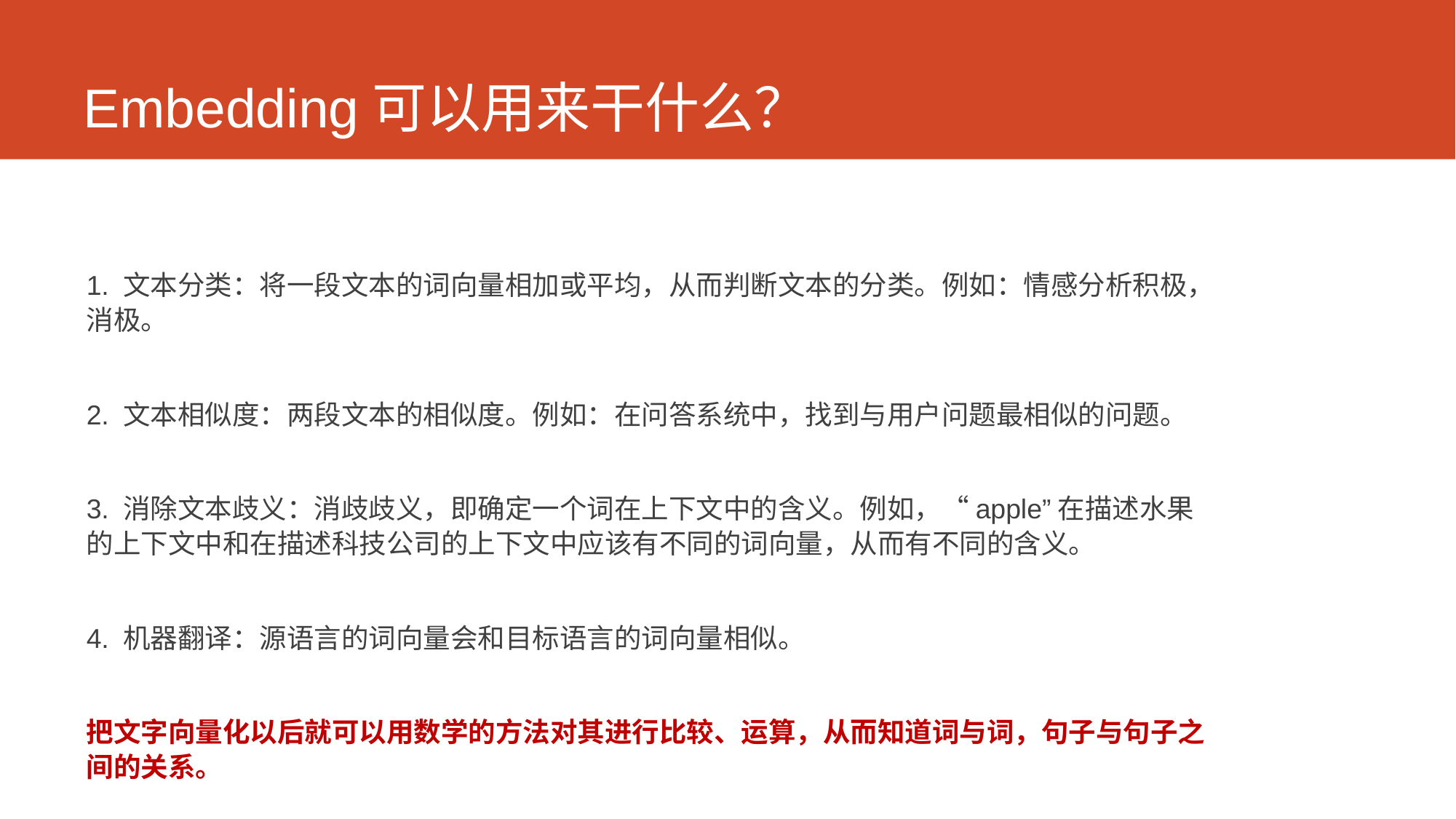

# Embedding可以用来干什么？
1. 文本分类：将一段文本的词向量相加或平均，从而判断文本的分类。例如：情感分析积极，消极。

2. 文本相似度：两段文本的相似度。例如：在问答系统中，找到与用户问题最相似的问题。

3. 消除文本歧义：消歧歧义，即确定一个词在上下文中的含义。例如，“apple”在描述水果的上下文中和在描述科技公司的上下文中应该有不同的词向量，从而有不同的含义。

4. 机器翻译：源语言的词向量会和目标语言的词向量相似。

把文字向量化以后就可以用数学的方法对其进行比较、运算，从而知道词与词，句子与句子之间的关系。